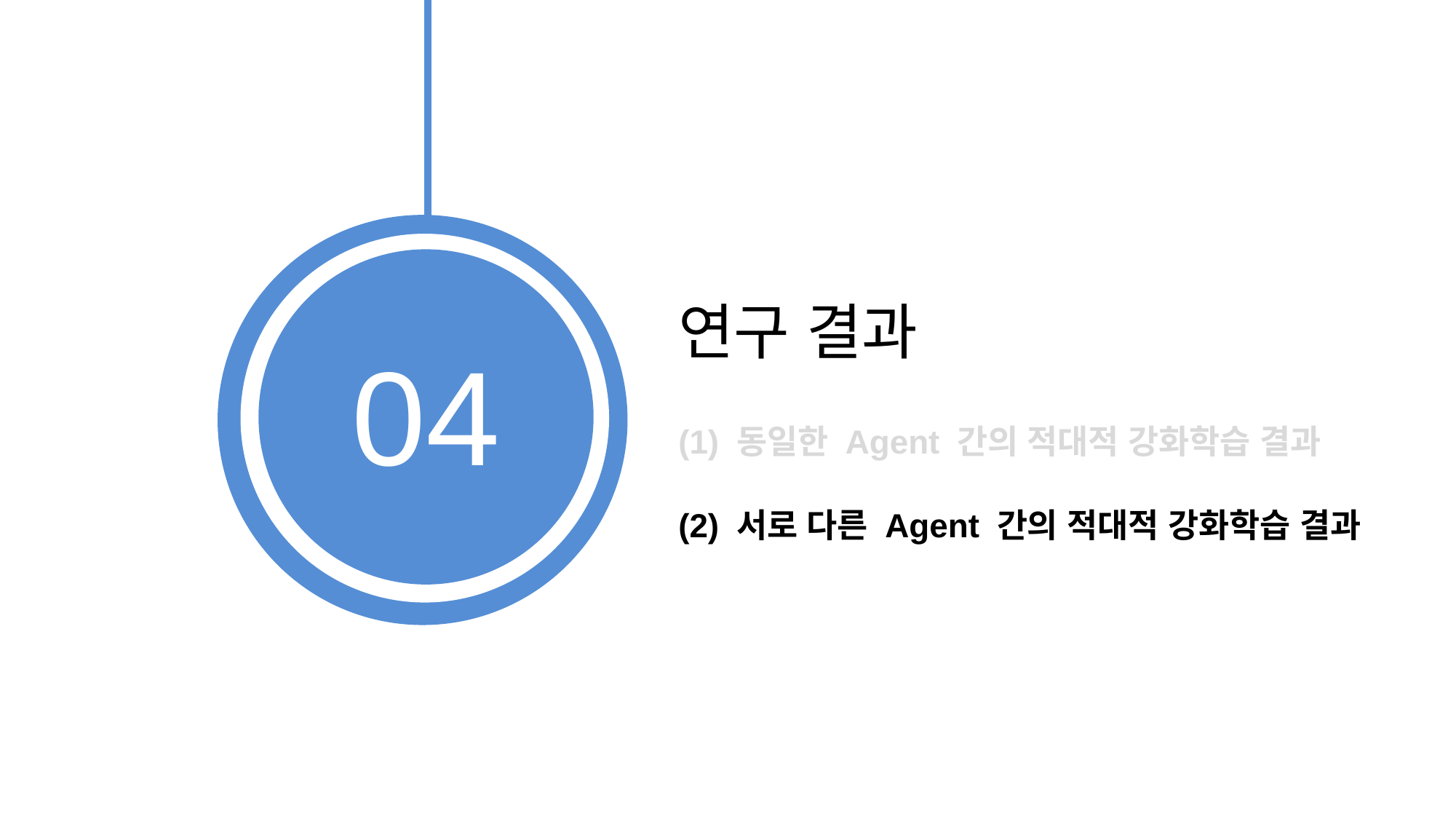

04
# 연구 결과
(1) 동일한 Agent 간의 적대적 강화학습 결과
(2) 서로 다른 Agent 간의 적대적 강화학습 결과